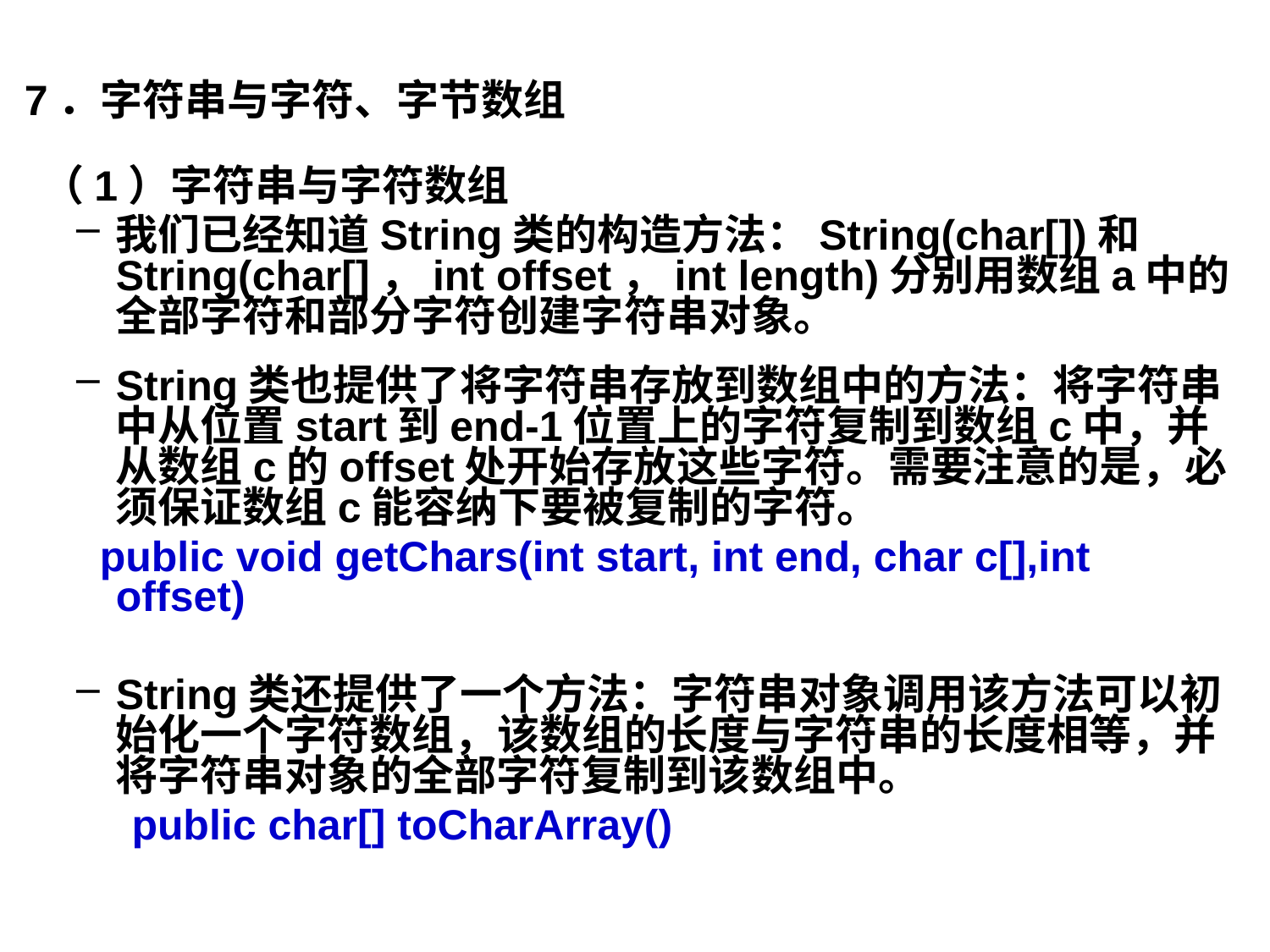

7．字符串与字符、字节数组

  （1）字符串与字符数组
我们已经知道String类的构造方法：String(char[])和String(char[]，int offset，int length)分别用数组a中的全部字符和部分字符创建字符串对象。

String类也提供了将字符串存放到数组中的方法：将字符串中从位置start到end-1位置上的字符复制到数组c中，并从数组c的offset处开始存放这些字符。需要注意的是，必须保证数组c能容纳下要被复制的字符。
  public void getChars(int start, int end, char c[],int offset)

String类还提供了一个方法：字符串对象调用该方法可以初始化一个字符数组，该数组的长度与字符串的长度相等，并将字符串对象的全部字符复制到该数组中。
public char[] toCharArray()